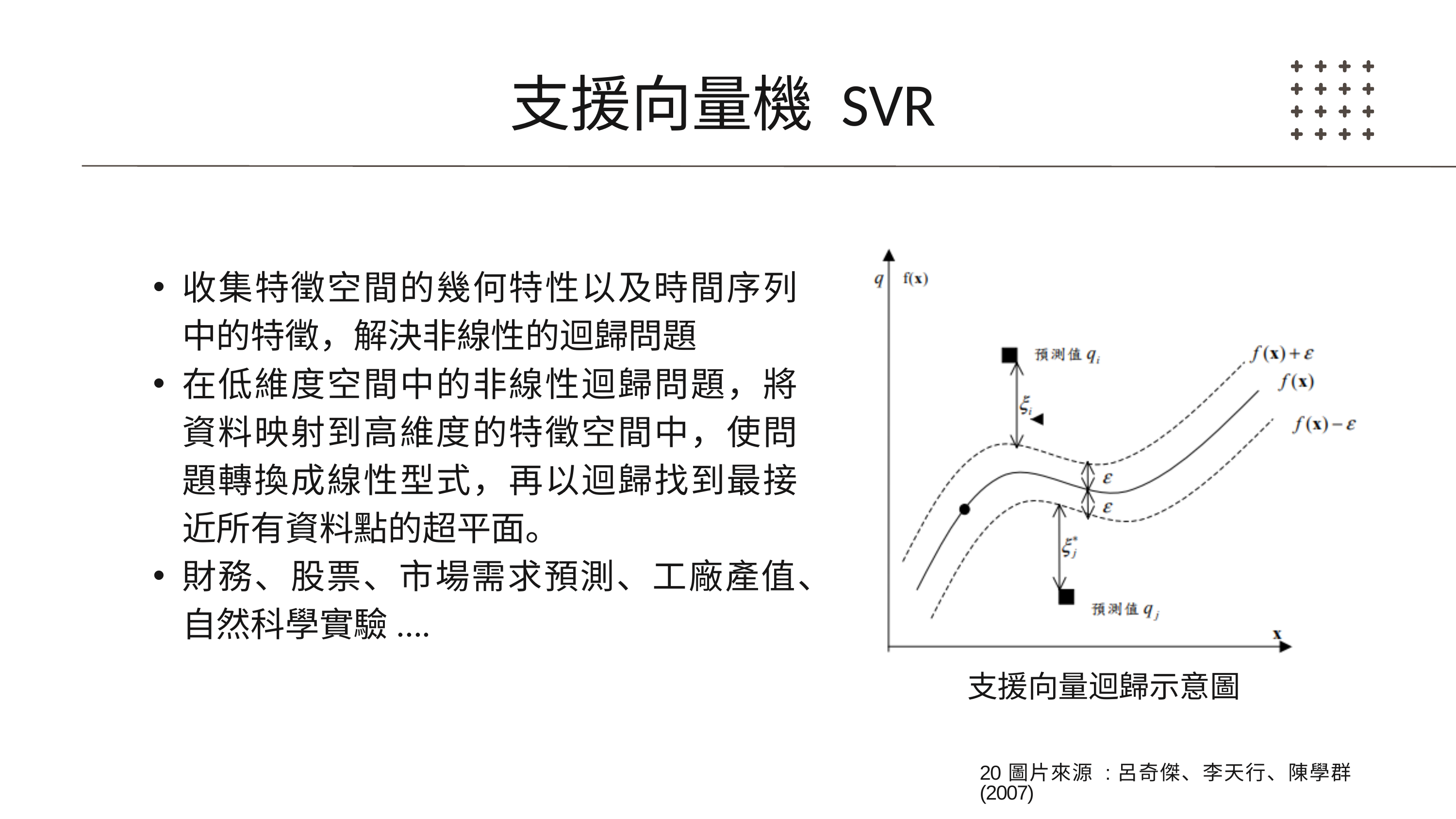

支援向量機 SVR

收集特徵空間的幾何特性以及時間序列中的特徵，解決非線性的迴歸問題
在低維度空間中的非線性迴歸問題，將資料映射到高維度的特徵空間中，使問題轉換成線性型式，再以迴歸找到最接近所有資料點的超平面。
財務、股票、市場需求預測、工廠產值、自然科學實驗....
支援向量迴歸示意圖
20圖片來源 :呂奇傑、李天行、陳學群(2007)